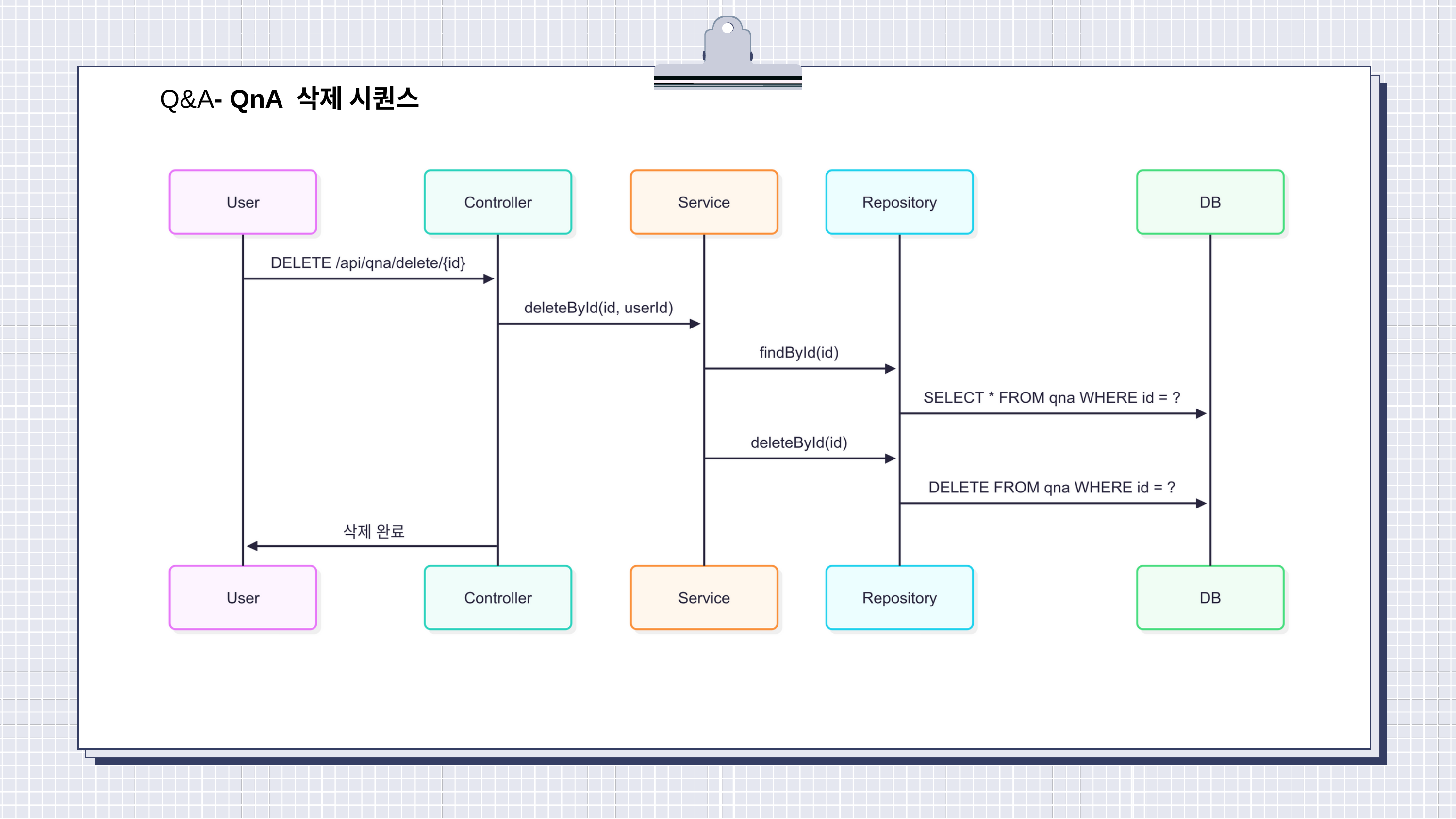

Q&A- QnA 삭제 시퀀스

진행 상황 요약
이번 계획은 지역 사회의 참여를 증진하고, 자원봉사 활동을 활성화하며, 지역 기업과의 협력을 통해 지속 가능한 발전을 도모하는 데 중점을 두고 있습니다. 각 단계별 목표와 일정이 명확히 설정되어 있으며, 필요한 자원을 확보함으로써 성공적인 실행을 기대합니다. 앞으로의 진행 상황을 지속적으로 모니터링하고, 주민들의 피드백을 반영하여 계획을 보완해 나갈 것입니다.